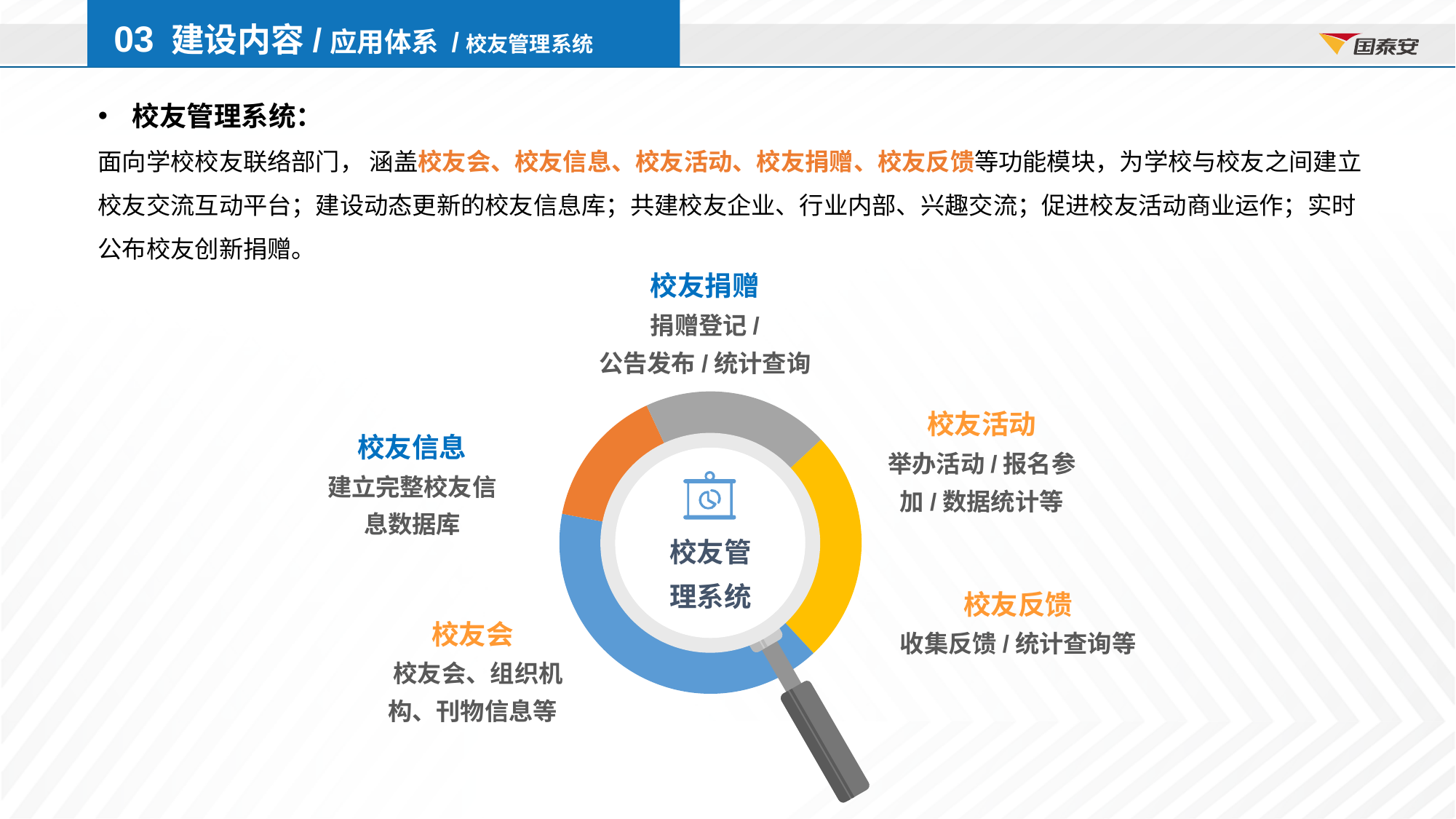

03 建设内容/应用体系 /校友管理系统
校友管理系统：
面向学校校友联络部门， 涵盖校友会、校友信息、校友活动、校友捐赠、校友反馈等功能模块，为学校与校友之间建立校友交流互动平台；建设动态更新的校友信息库；共建校友企业、行业内部、兴趣交流；促进校友活动商业运作；实时公布校友创新捐赠。
校友捐赠
捐赠登记/
公告发布/统计查询

### Chart

| Category | 销售额 |
|---|---|
| 红 | 25.0 |
| 蓝 | 40.0 |
| 青 | 15.0 |
| 橙 | 20.0 |

校友管
理系统
校友活动
举办活动/报名参加/数据统计等
校友信息
建立完整校友信息数据库
校友反馈
收集反馈/统计查询等
校友会
 校友会、组织机构、刊物信息等